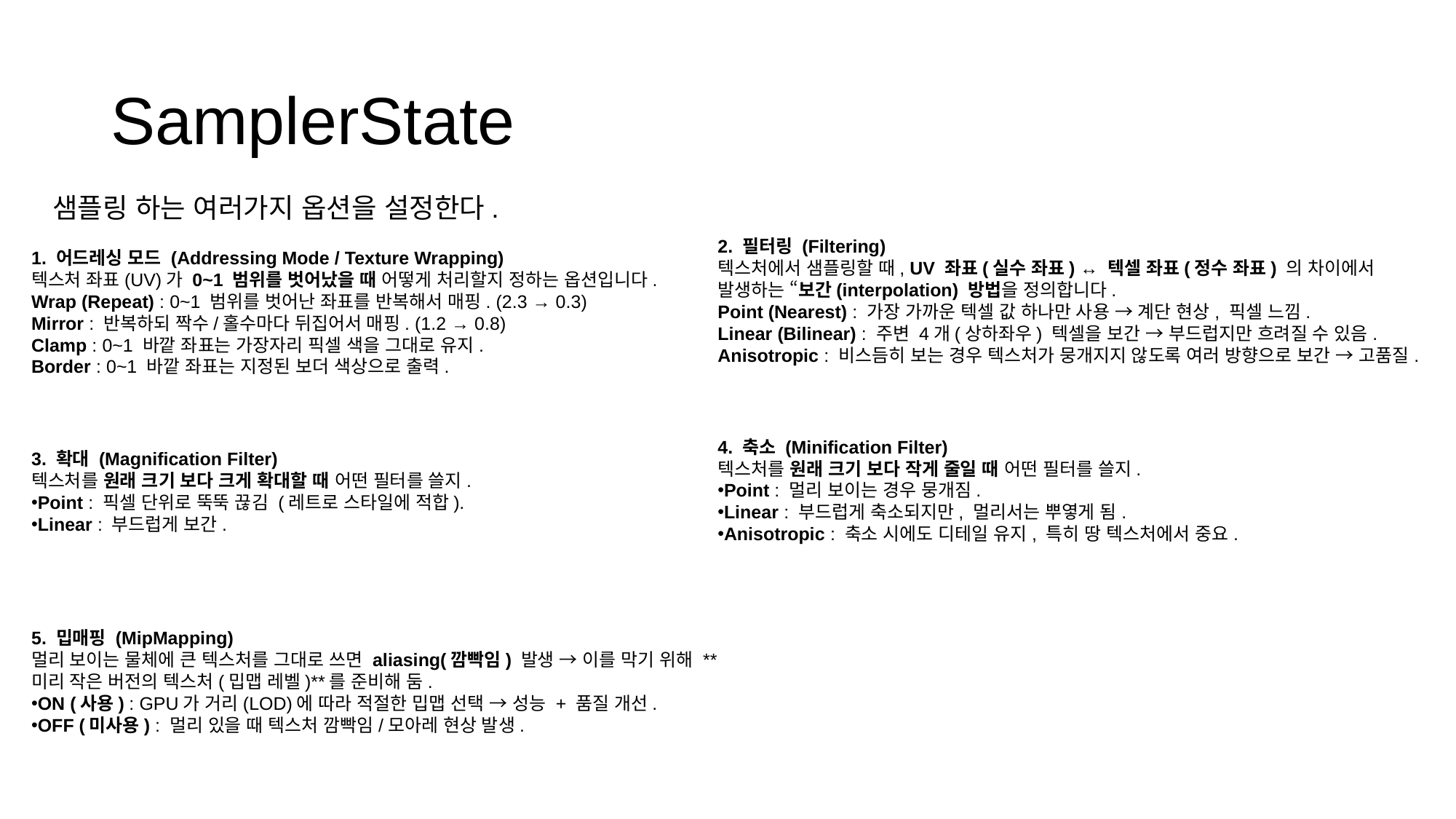

# SamplerState
샘플링 하는 여러가지 옵션을 설정한다.
2. 필터링 (Filtering)
텍스처에서 샘플링할 때, UV 좌표(실수 좌표) ↔ 텍셀 좌표(정수 좌표) 의 차이에서 발생하는 “보간(interpolation) 방법을 정의합니다.
Point (Nearest) : 가장 가까운 텍셀 값 하나만 사용 → 계단 현상, 픽셀 느낌.
Linear (Bilinear) : 주변 4개(상하좌우) 텍셀을 보간 → 부드럽지만 흐려질 수 있음.
Anisotropic : 비스듬히 보는 경우 텍스처가 뭉개지지 않도록 여러 방향으로 보간 → 고품질.
1. 어드레싱 모드 (Addressing Mode / Texture Wrapping)
텍스처 좌표(UV)가 0~1 범위를 벗어났을 때 어떻게 처리할지 정하는 옵션입니다.
Wrap (Repeat) : 0~1 범위를 벗어난 좌표를 반복해서 매핑. (2.3 → 0.3)
Mirror : 반복하되 짝수/홀수마다 뒤집어서 매핑. (1.2 → 0.8)
Clamp : 0~1 바깥 좌표는 가장자리 픽셀 색을 그대로 유지.
Border : 0~1 바깥 좌표는 지정된 보더 색상으로 출력.

4. 축소 (Minification Filter)
텍스처를 원래 크기 보다 작게 줄일 때 어떤 필터를 쓸지.
Point : 멀리 보이는 경우 뭉개짐.
Linear : 부드럽게 축소되지만, 멀리서는 뿌옇게 됨.
Anisotropic : 축소 시에도 디테일 유지, 특히 땅 텍스처에서 중요.
3. 확대 (Magnification Filter)
텍스처를 원래 크기 보다 크게 확대할 때 어떤 필터를 쓸지.
Point : 픽셀 단위로 뚝뚝 끊김 (레트로 스타일에 적합).
Linear : 부드럽게 보간.
5. 밉매핑 (MipMapping)
멀리 보이는 물체에 큰 텍스처를 그대로 쓰면 aliasing(깜빡임) 발생 → 이를 막기 위해 **미리 작은 버전의 텍스처(밉맵 레벨)**를 준비해 둠.
ON (사용) : GPU가 거리(LOD)에 따라 적절한 밉맵 선택 → 성능 + 품질 개선.
OFF (미사용) : 멀리 있을 때 텍스처 깜빡임/모아레 현상 발생.